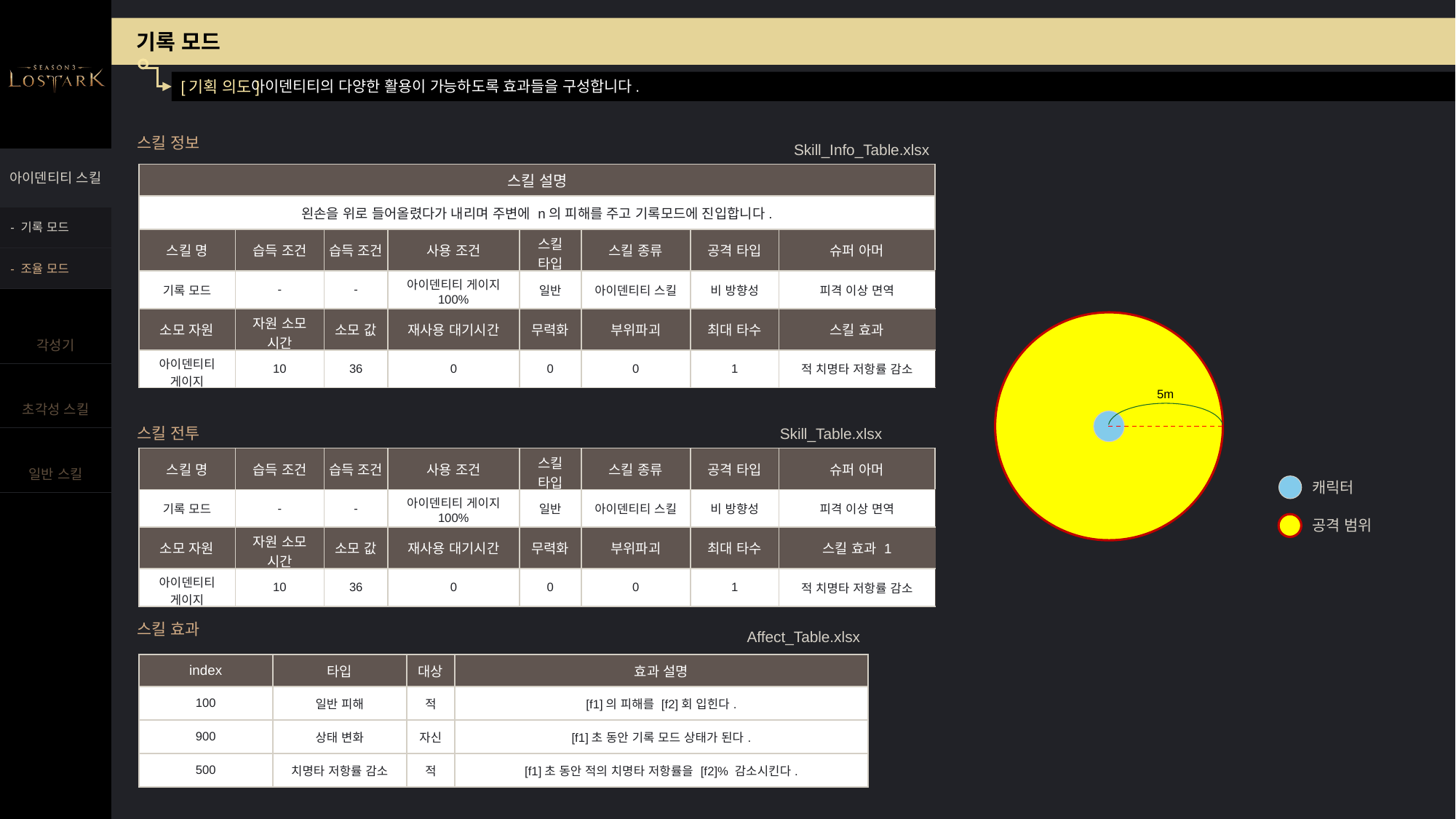

기록 모드

아이덴티티의 다양한 활용이 가능하도록 효과들을 구성합니다.
[기획 의도]
스킬 정보
Skill_Info_Table.xlsx
| 스킬 설명 |  |  |  |  |  |  |  |
| --- | --- | --- | --- | --- | --- | --- | --- |
| 왼손을 위로 들어올렸다가 내리며 주변에 n의 피해를 주고 기록모드에 진입합니다. |  |  |  |  |  |  |  |
| 스킬 명 | 습득 조건 | 습득 조건 | 사용 조건 | 스킬 타입 | 스킬 종류 | 공격 타입 | 슈퍼 아머 |
| 기록 모드 | - | - | 아이덴티티 게이지 100% | 일반 | 아이덴티티 스킬 | 비 방향성 | 피격 이상 면역 |
| 소모 자원 | 자원 소모 시간 | 소모 값 | 재사용 대기시간 | 무력화 | 부위파괴 | 최대 타수 | 스킬 효과 |
| 아이덴티티 게이지 | 10 | 36 | 0 | 0 | 0 | 1 | 적 치명타 저항률 감소 |
- 기록 모드
- 조율 모드

5m

캐릭터

공격 범위

스킬 전투
Skill_Table.xlsx
| 스킬 명 | 습득 조건 | 습득 조건 | 사용 조건 | 스킬 타입 | 스킬 종류 | 공격 타입 | 슈퍼 아머 |
| --- | --- | --- | --- | --- | --- | --- | --- |
| 기록 모드 | - | - | 아이덴티티 게이지 100% | 일반 | 아이덴티티 스킬 | 비 방향성 | 피격 이상 면역 |
| 소모 자원 | 자원 소모 시간 | 소모 값 | 재사용 대기시간 | 무력화 | 부위파괴 | 최대 타수 | 스킬 효과 1 |
| 아이덴티티 게이지 | 10 | 36 | 0 | 0 | 0 | 1 | 적 치명타 저항률 감소 |
스킬 효과
Affect_Table.xlsx
| index | 타입 | 대상 | 효과 설명 |
| --- | --- | --- | --- |
| 100 | 일반 피해 | 적 | [f1]의 피해를 [f2]회 입힌다. |
| 900 | 상태 변화 | 자신 | [f1]초 동안 기록 모드 상태가 된다. |
| 500 | 치명타 저항률 감소 | 적 | [f1]초 동안 적의 치명타 저항률을 [f2]% 감소시킨다. |